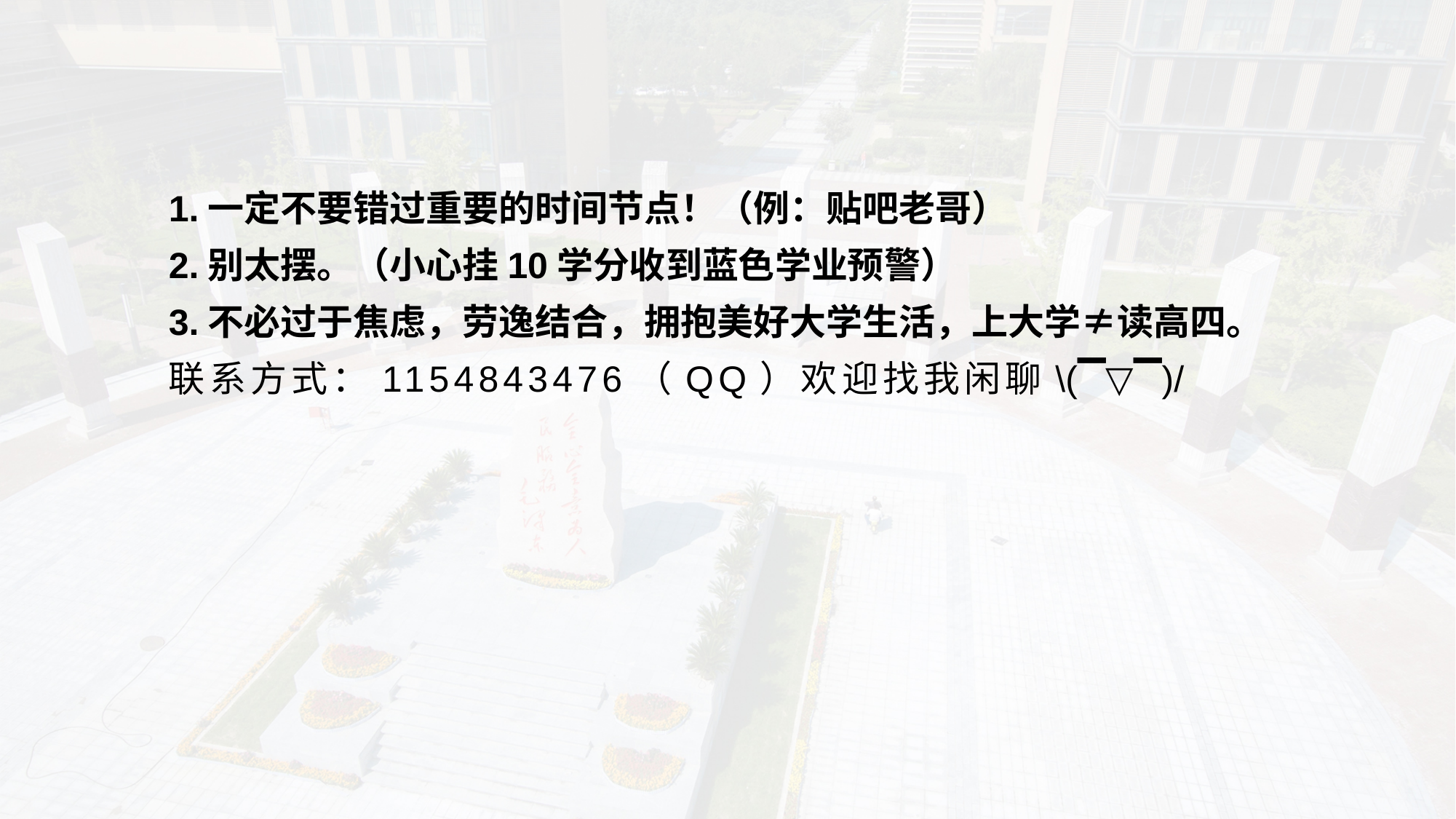

1.一定不要错过重要的时间节点！（例：贴吧老哥）
2.别太摆。（小心挂10学分收到蓝色学业预警）
3.不必过于焦虑，劳逸结合，拥抱美好大学生活，上大学≠读高四。
联系方式：1154843476（QQ）欢迎找我闲聊\(▔▽▔)/